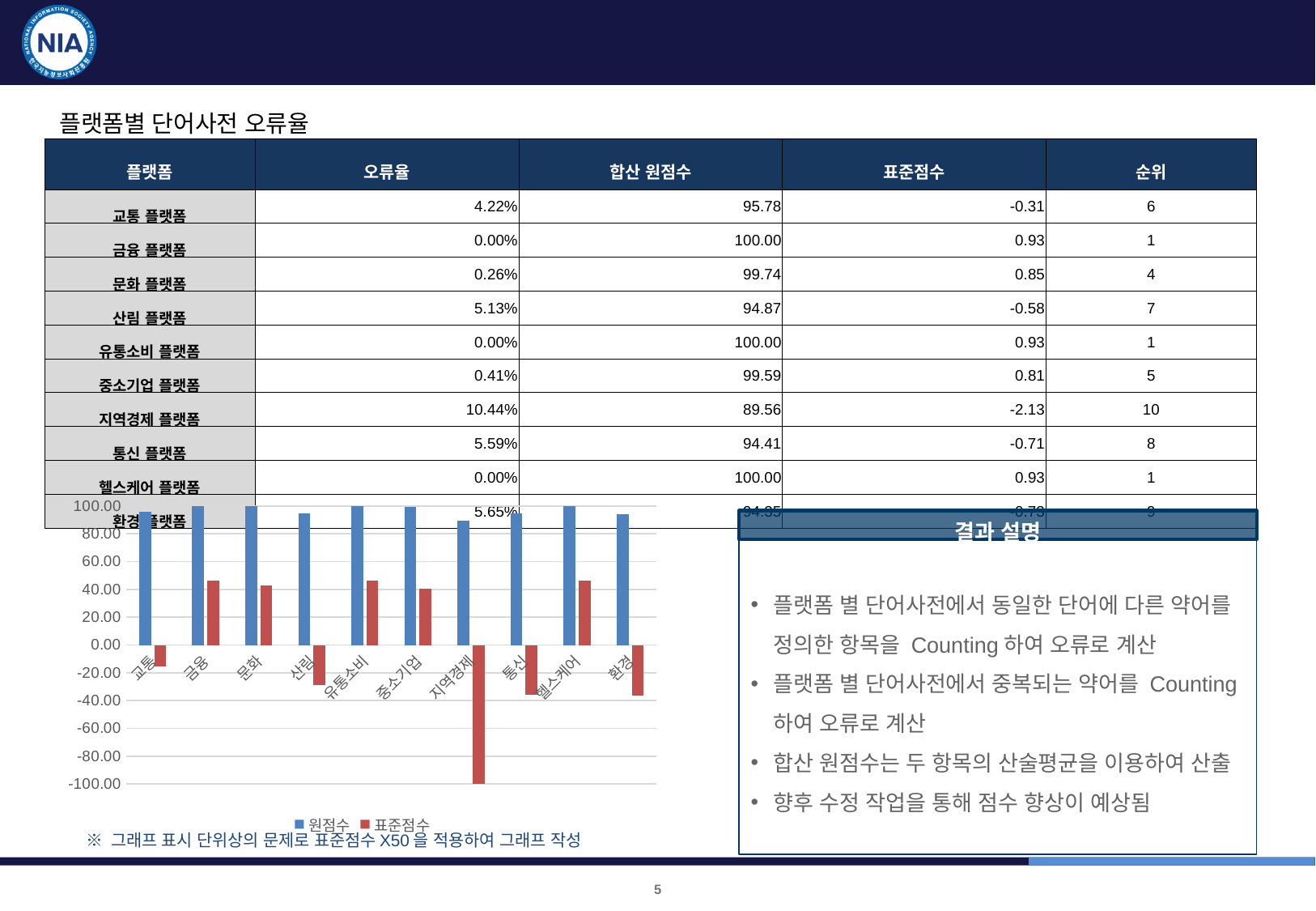

표준화 적용 점검(4차) 및 표준사전 제작
표준화 사전 적용 점검 결과(4차)
플랫폼별 단어사전 오류율
| 플랫폼 | 오류율 | 합산 원점수 | 표준점수 | 순위 |
| --- | --- | --- | --- | --- |
| 교통 플랫폼 | 4.22% | 95.78 | -0.31 | 6 |
| 금융 플랫폼 | 0.00% | 100.00 | 0.93 | 1 |
| 문화 플랫폼 | 0.26% | 99.74 | 0.85 | 4 |
| 산림 플랫폼 | 5.13% | 94.87 | -0.58 | 7 |
| 유통소비 플랫폼 | 0.00% | 100.00 | 0.93 | 1 |
| 중소기업 플랫폼 | 0.41% | 99.59 | 0.81 | 5 |
| 지역경제 플랫폼 | 10.44% | 89.56 | -2.13 | 10 |
| 통신 플랫폼 | 5.59% | 94.41 | -0.71 | 8 |
| 헬스케어 플랫폼 | 0.00% | 100.00 | 0.93 | 1 |
| 환경 플랫폼 | 5.65% | 94.35 | -0.73 | 9 |

### Chart

| Category | 원점수 | 표준점수 |
|---|---|---|
| 교통 | 95.77735124760076 | -15.43723204952609 |
| 금융 | 100.0 | 46.537830266962615 |
| 문화 | 99.73834948023477 | 42.697632273137536 |
| 산림 | 94.86871460442767 | -28.77312993866541 |
| 유통소비 | 100.0 | 46.537830266962615 |
| 중소기업 | 99.58890030832477 | 40.504193442354435 |
| 지역경제 | 89.55800795473642 | -106.71742387791355 |
| 통신 | 94.40632875945113 | -35.55948448458902 |
| 헬스케어 | 100.0 | 46.537830266962615 |
| 환경 | 94.35396308360478 | -36.32804616568512 |
결과 설명
플랫폼 별 단어사전에서 동일한 단어에 다른 약어를 정의한 항목을 Counting하여 오류로 계산
플랫폼 별 단어사전에서 중복되는 약어를 Counting하여 오류로 계산
합산 원점수는 두 항목의 산술평균을 이용하여 산출
향후 수정 작업을 통해 점수 향상이 예상됨
※ 그래프 표시 단위상의 문제로 표준점수X50을 적용하여 그래프 작성